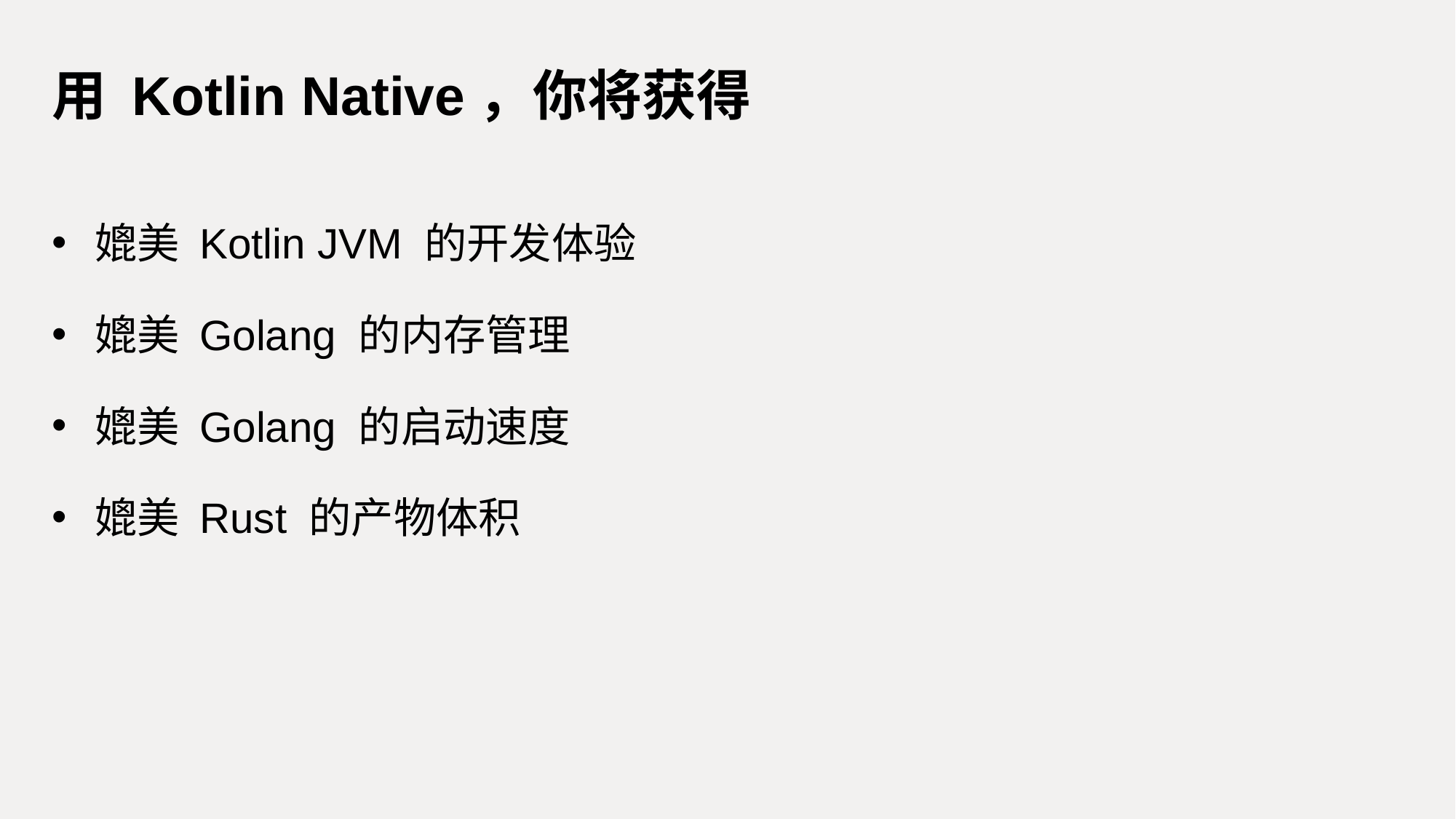

# 用 Kotlin Native，你将获得
媲美 Kotlin JVM 的开发体验
媲美 Golang 的内存管理
媲美 Golang 的启动速度
媲美 Rust 的产物体积